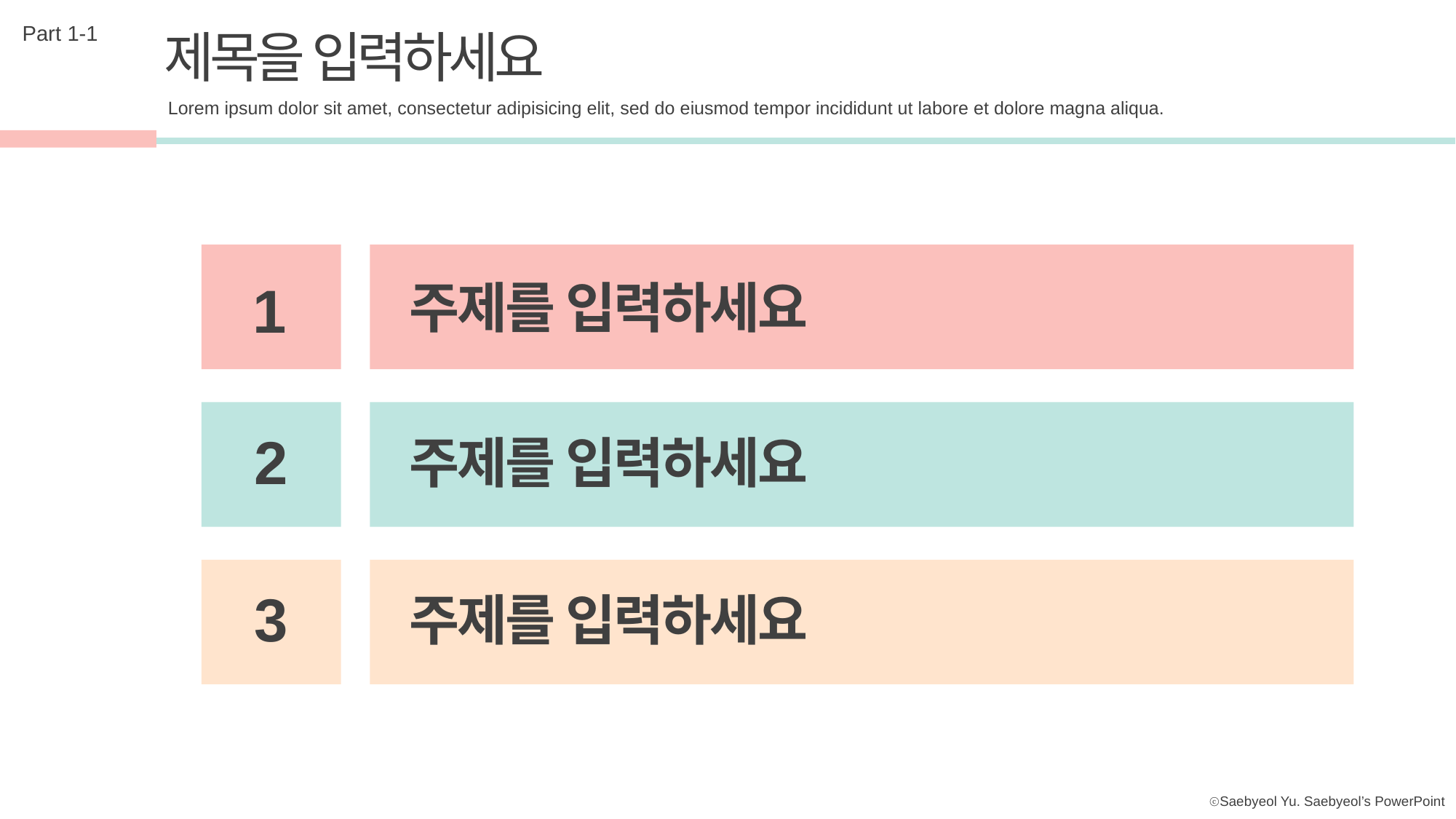

Part 1-1
제목을 입력하세요
Lorem ipsum dolor sit amet, consectetur adipisicing elit, sed do eiusmod tempor incididunt ut labore et dolore magna aliqua.

1
주제를 입력하세요

2
주제를 입력하세요

3
주제를 입력하세요